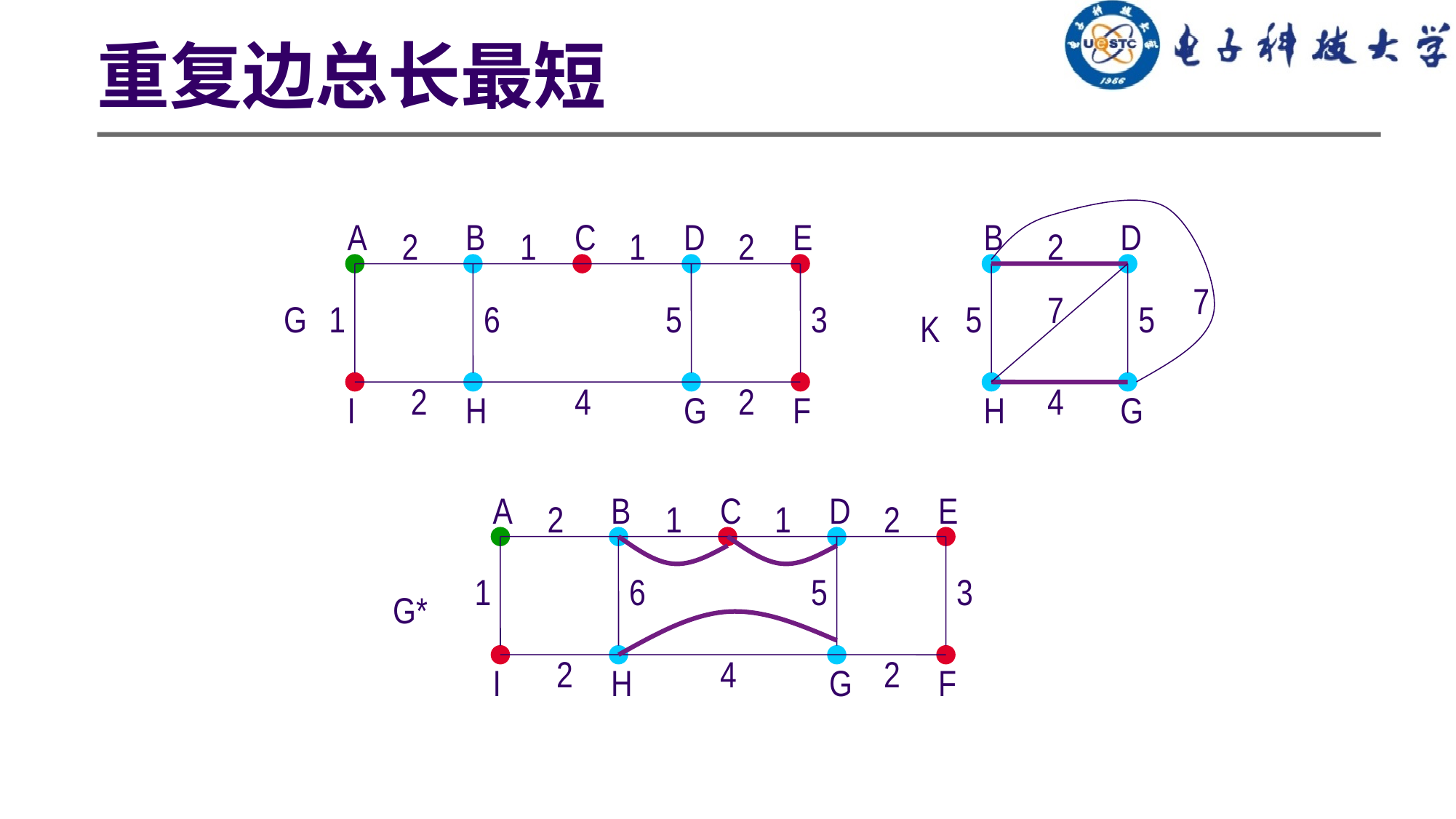

# 重复边总长最短

A
B
C
D
E
B
D
2
1
1
2
2

7
7
G
1
6
5
3
5
5
K

2

4

2

4

I
H
G
F
H
G
A
B
C
D
E
2
1
1
2

1
6
5
3
G*

2

4

2

I
H
G
F